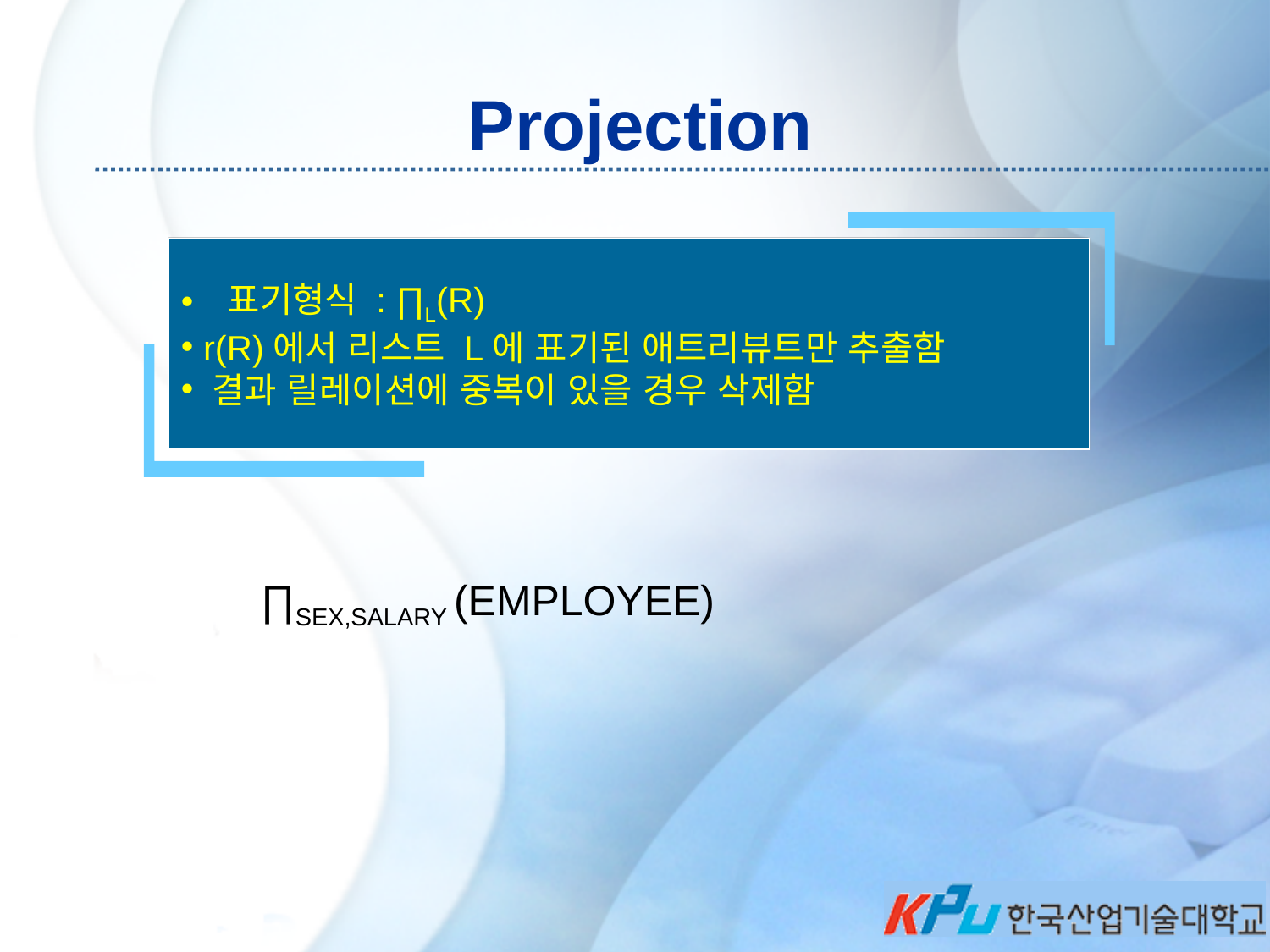

# Projection

 표기형식 : ∏L(R)
 r(R)에서 리스트 L에 표기된 애트리뷰트만 추출함
 결과 릴레이션에 중복이 있을 경우 삭제함

 ∏SEX,SALARY (EMPLOYEE)